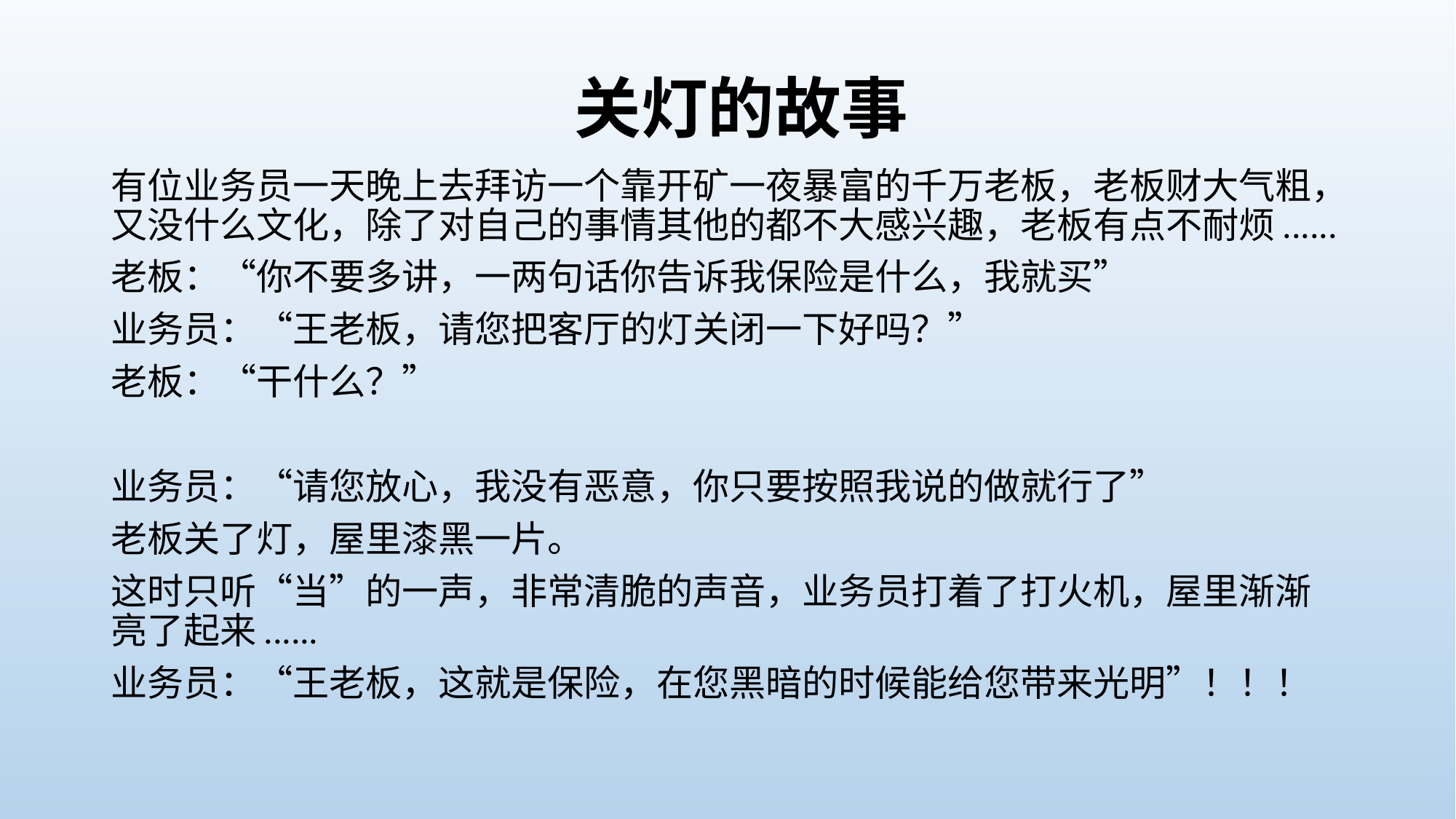

# 关灯的故事
有位业务员一天晚上去拜访一个靠开矿一夜暴富的千万老板，老板财大气粗，又没什么文化，除了对自己的事情其他的都不大感兴趣，老板有点不耐烦......
老板：“你不要多讲，一两句话你告诉我保险是什么，我就买”
业务员：“王老板，请您把客厅的灯关闭一下好吗？”
老板：“干什么？”

业务员：“请您放心，我没有恶意，你只要按照我说的做就行了”
老板关了灯，屋里漆黑一片。
这时只听“当”的一声，非常清脆的声音，业务员打着了打火机，屋里渐渐亮了起来......
业务员：“王老板，这就是保险，在您黑暗的时候能给您带来光明”！！！